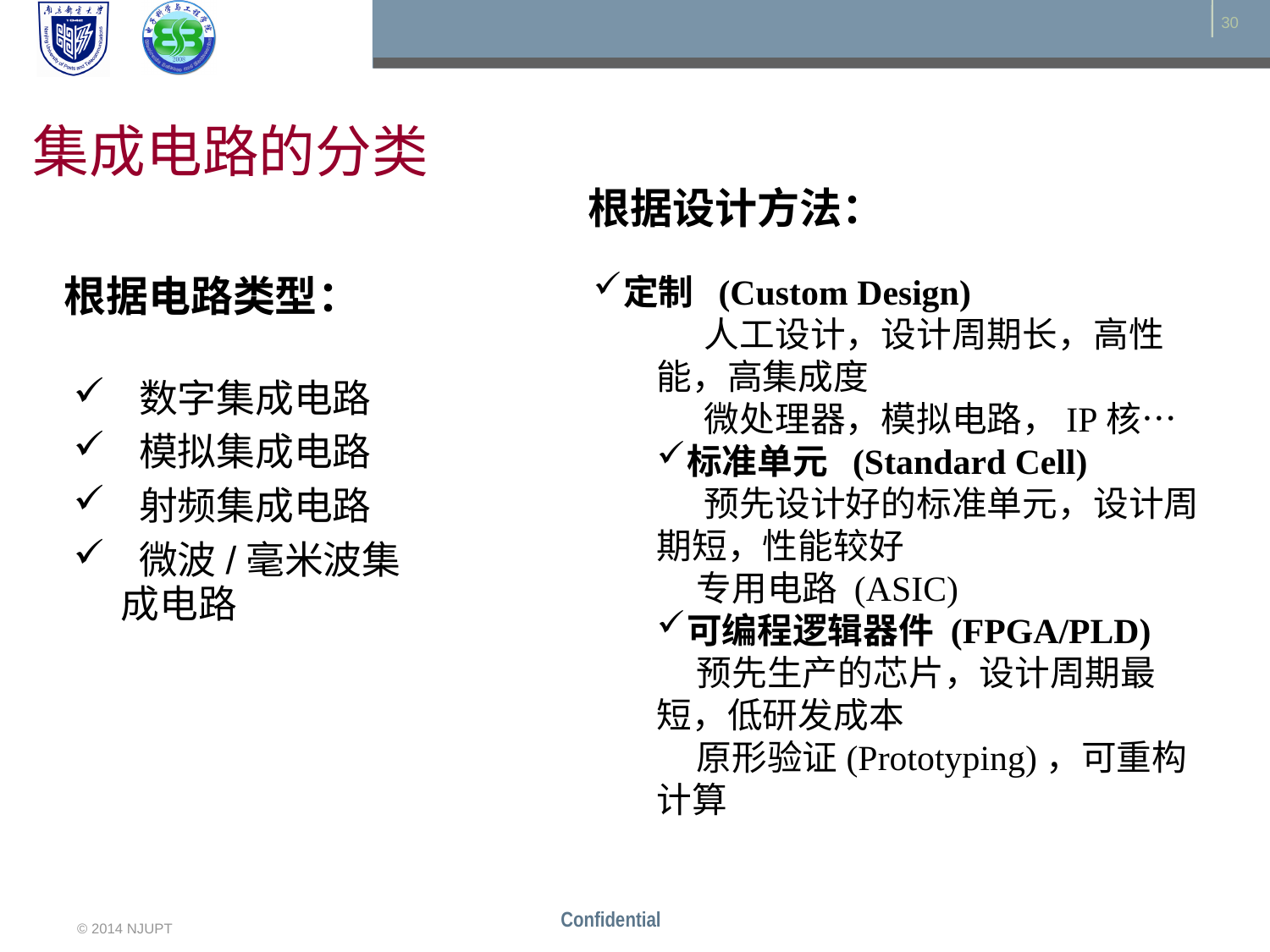

# 集成电路的分类
根据设计方法：
定制  (Custom Design)
     人工设计，设计周期长，高性能，高集成度
     微处理器，模拟电路，IP核…
标准单元  (Standard Cell)
     预先设计好的标准单元，设计周期短，性能较好
    专用电路 (ASIC)
可编程逻辑器件 (FPGA/PLD)
    预先生产的芯片，设计周期最短，低研发成本
    原形验证(Prototyping)，可重构计算
根据电路类型：
 数字集成电路
 模拟集成电路
 射频集成电路
 微波/毫米波集成电路